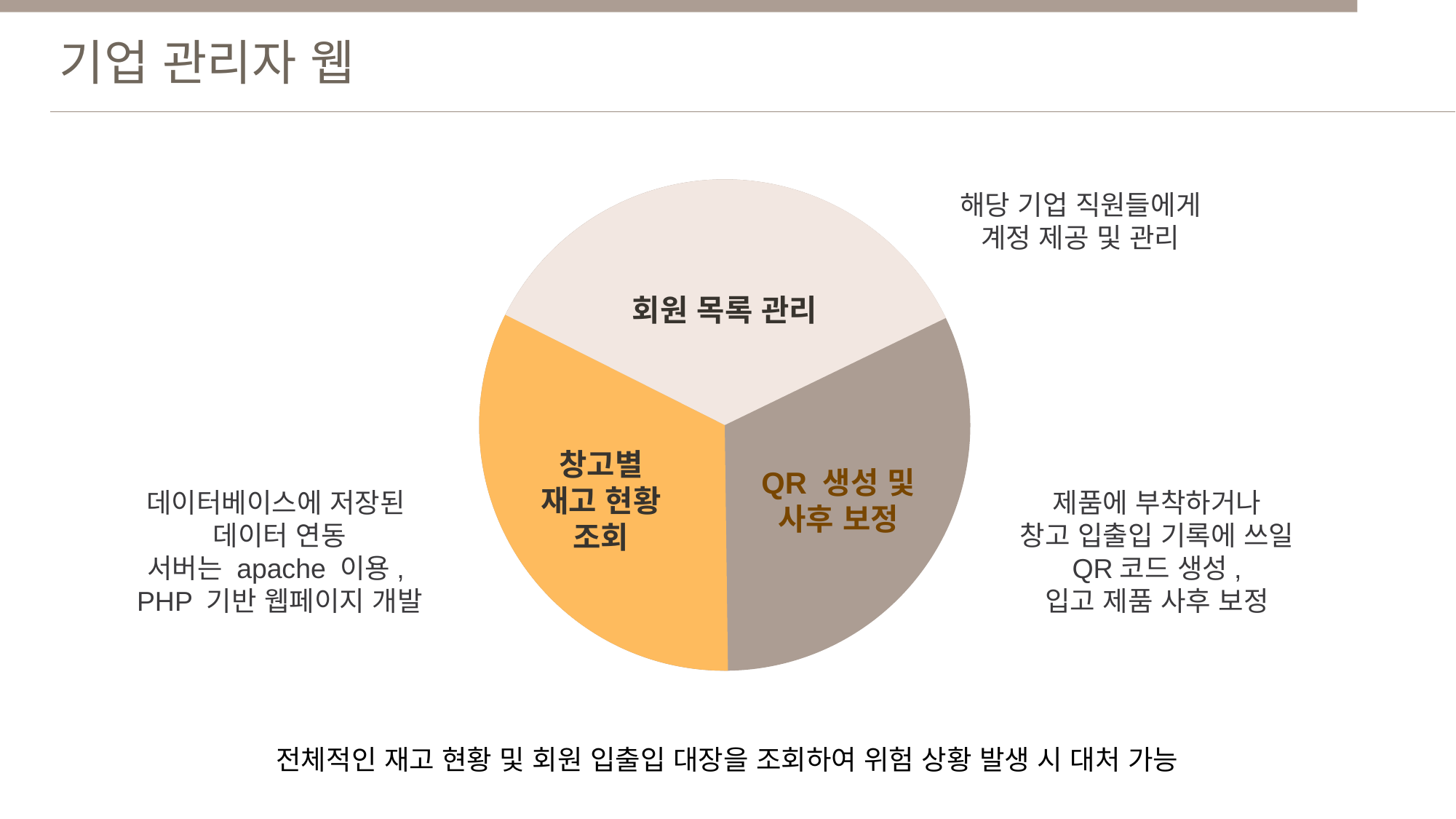

기업 관리자 웹

해당 기업 직원들에게
계정 제공 및 관리
회원 목록 관리
창고별
재고 현황
조회
QR 생성 및
사후 보정
데이터베이스에 저장된
데이터 연동
서버는 apache 이용,
PHP 기반 웹페이지 개발
제품에 부착하거나
창고 입출입 기록에 쓰일
QR코드 생성,
입고 제품 사후 보정
전체적인 재고 현황 및 회원 입출입 대장을 조회하여 위험 상황 발생 시 대처 가능